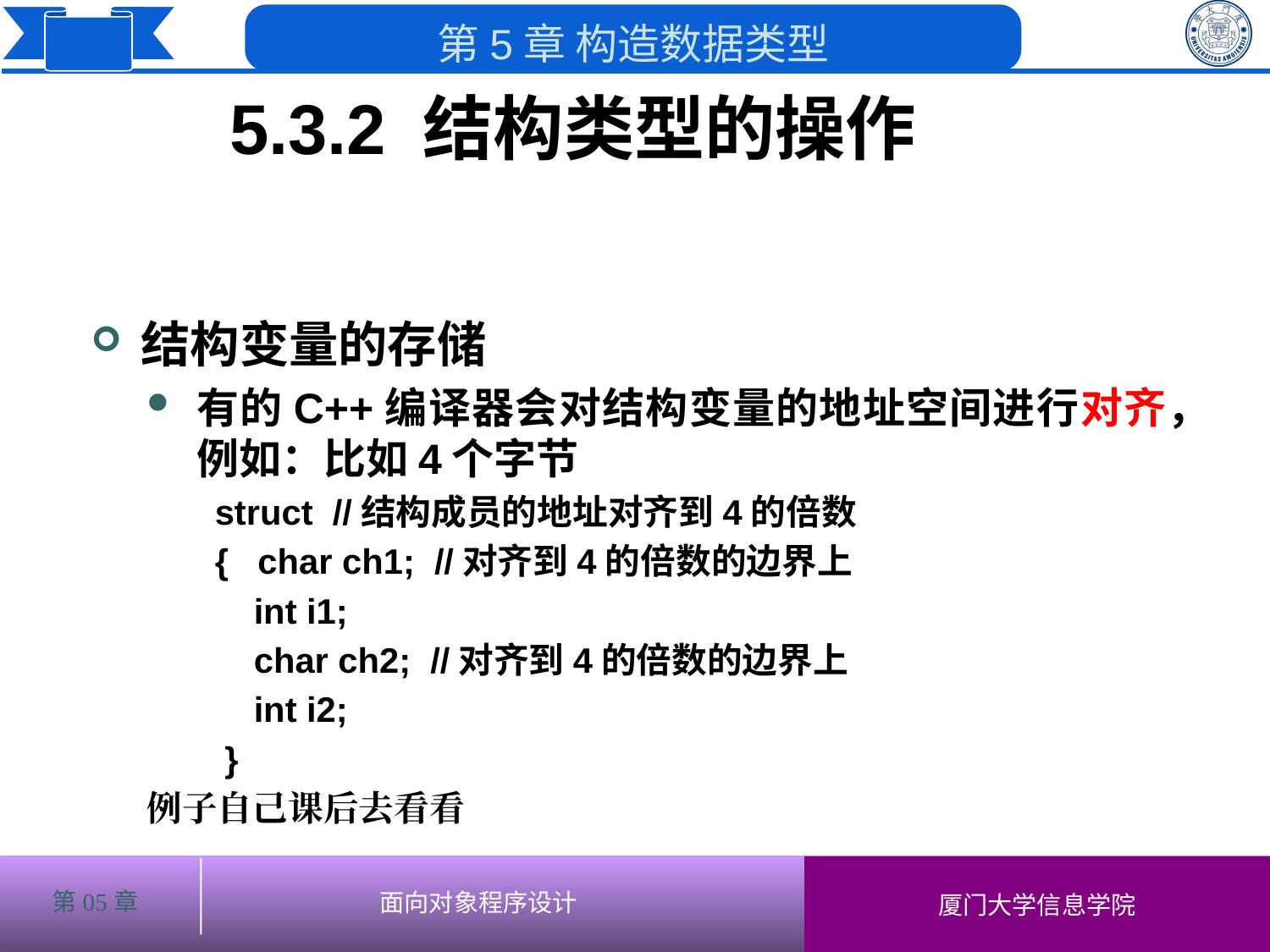

5.3.2 结构类型的操作
# 结构变量的存储
有的C++编译器会对结构变量的地址空间进行对齐，例如：比如4个字节
       struct  //结构成员的地址对齐到4的倍数
       {   char ch1;  //对齐到4的倍数的边界上
           int i1;
           char ch2;  //对齐到4的倍数的边界上
           int i2;
        }
例子自己课后去看看
38